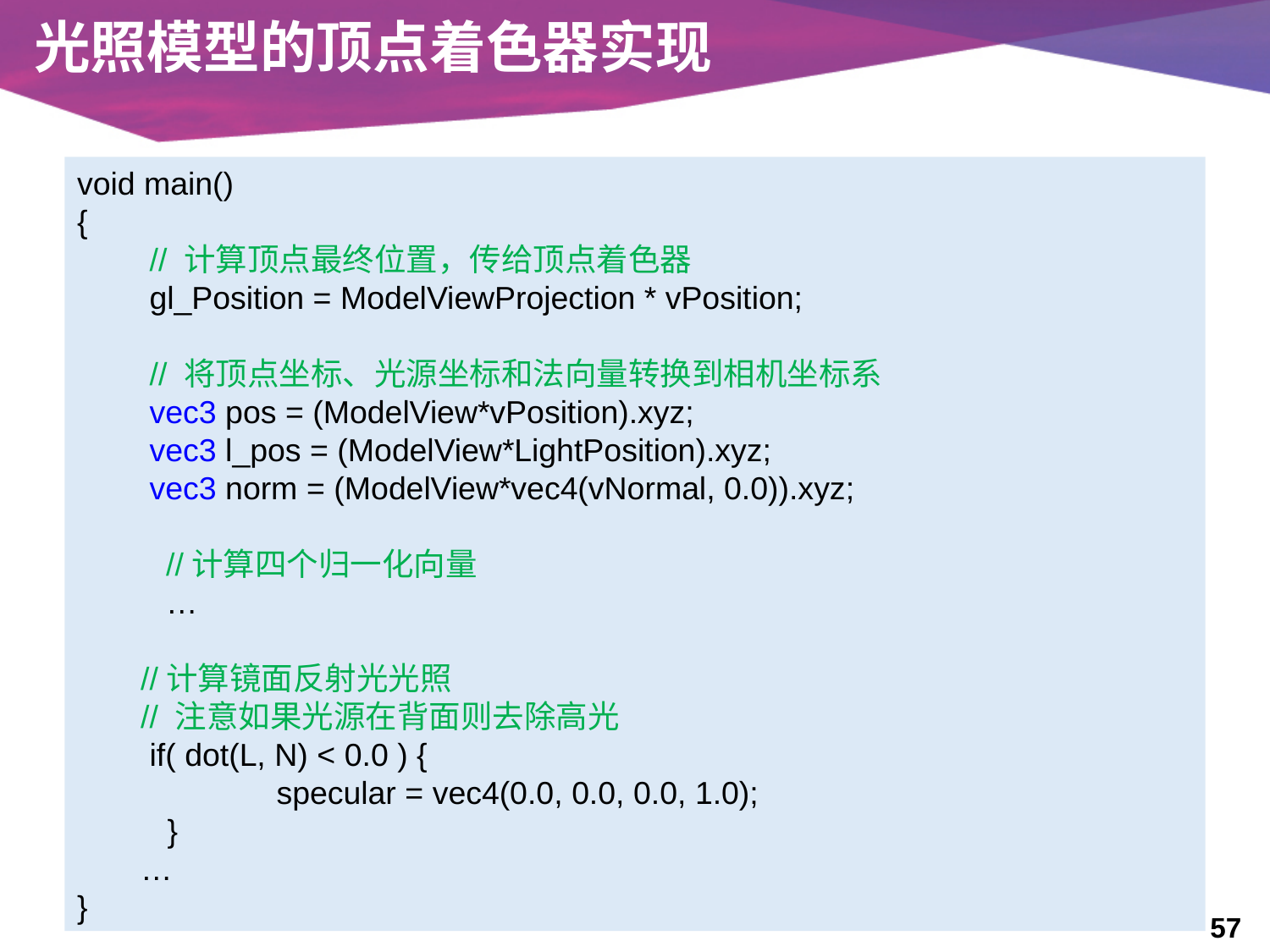

# 光照模型的顶点着色器实现
void main()
{
 // 计算顶点最终位置，传给顶点着色器
 gl_Position = ModelViewProjection * vPosition;

 // 将顶点坐标、光源坐标和法向量转换到相机坐标系
 vec3 pos = (ModelView*vPosition).xyz;
 vec3 l_pos = (ModelView*LightPosition).xyz;
 vec3 norm = (ModelView*vec4(vNormal, 0.0)).xyz;

          //计算四个归一化向量
          …

//计算镜面反射光光照
// 注意如果光源在背面则去除高光
 if( dot(L, N) < 0.0 ) {
	 specular = vec4(0.0, 0.0, 0.0, 1.0);
   }
…
}
57